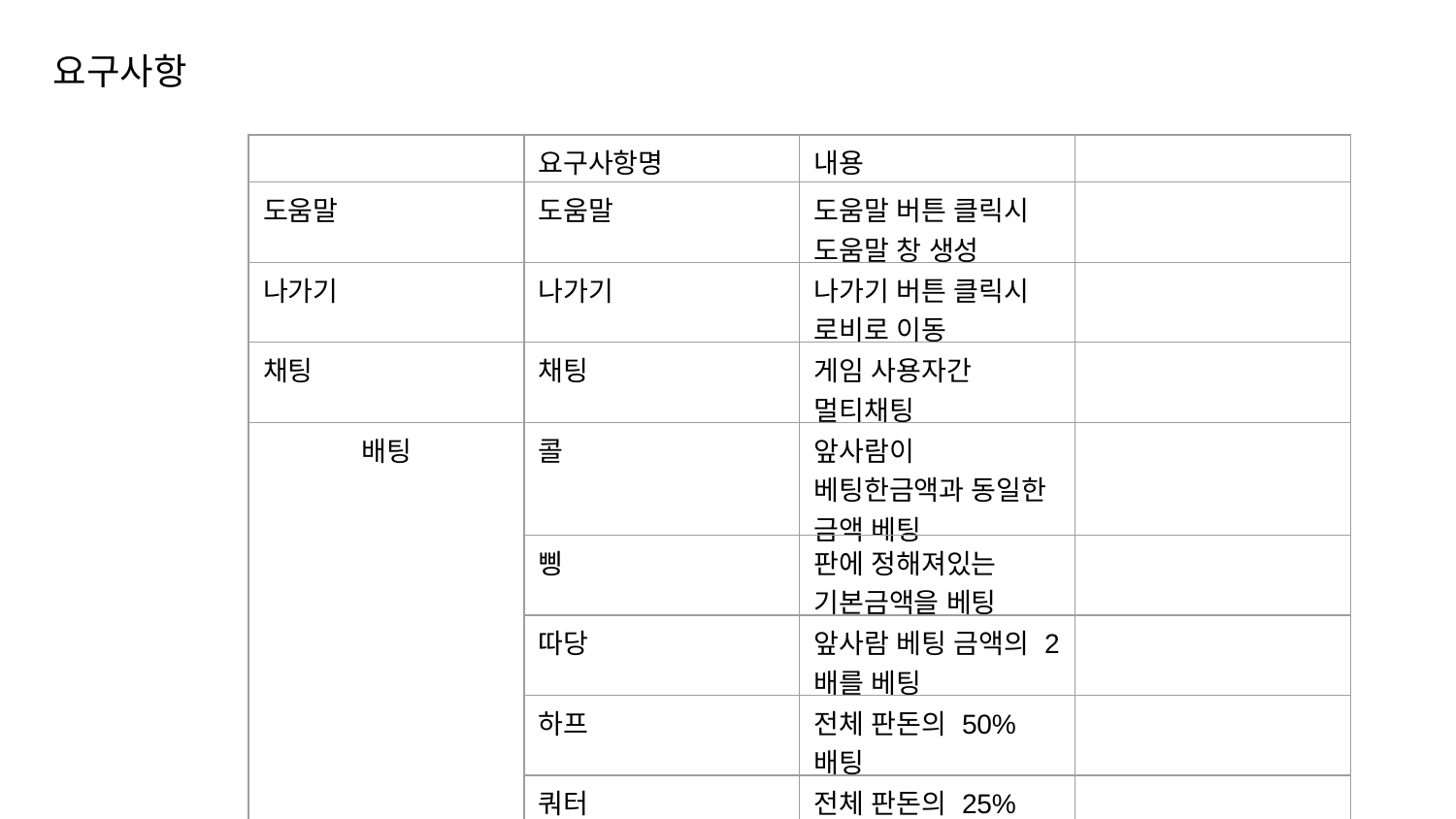

요구사항
|  | 요구사항명 | 내용 |  |
| --- | --- | --- | --- |
| 도움말 | 도움말 | 도움말 버튼 클릭시 도움말 창 생성 |  |
| 나가기 | 나가기 | 나가기 버튼 클릭시 로비로 이동 |  |
| 채팅 | 채팅 | 게임 사용자간 멀티채팅 |  |
| 배팅 | 콜 | 앞사람이 베팅한금액과 동일한 금액 베팅 |  |
| 배팅 | 삥 | 판에 정해져있는 기본금액을 베팅 |  |
| 배팅 | 따당 | 앞사람 베팅 금액의 2배를 베팅 |  |
|  | 하프 | 전체 판돈의 50%배팅 |  |
|  | 쿼터 | 전체 판돈의 25%배팅 |  |
|  | 맥스 | 오링 |  |